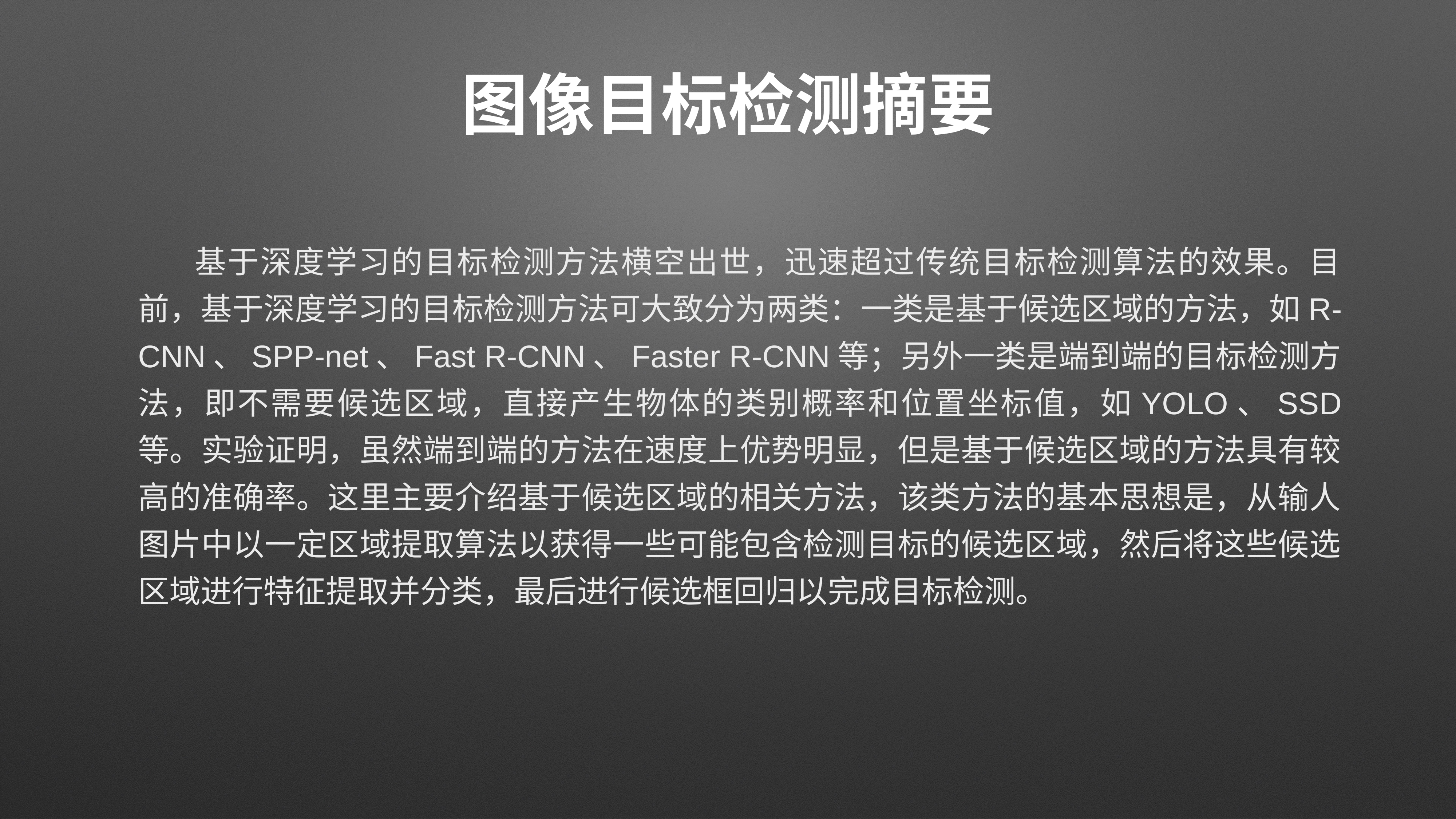

# 图像目标检测摘要
				基于深度学习的目标检测方法横空出世，迅速超过传统目标检测算法的效果。目前，基于深度学习的目标检测方法可大致分为两类：一类是基于候选区域的方法，如R-CNN、SPP-net、Fast R-CNN、Faster R-CNN等；另外一类是端到端的目标检测方法，即不需要候选区域，直接产生物体的类别概率和位置坐标值，如YOLO、SSD 等。实验证明，虽然端到端的方法在速度上优势明显，但是基于候选区域的方法具有较高的准确率。这里主要介绍基于候选区域的相关方法，该类方法的基本思想是，从输人图片中以一定区域提取算法以获得一些可能包含检测目标的候选区域，然后将这些候选区域进行特征提取并分类，最后进行候选框回归以完成目标检测。